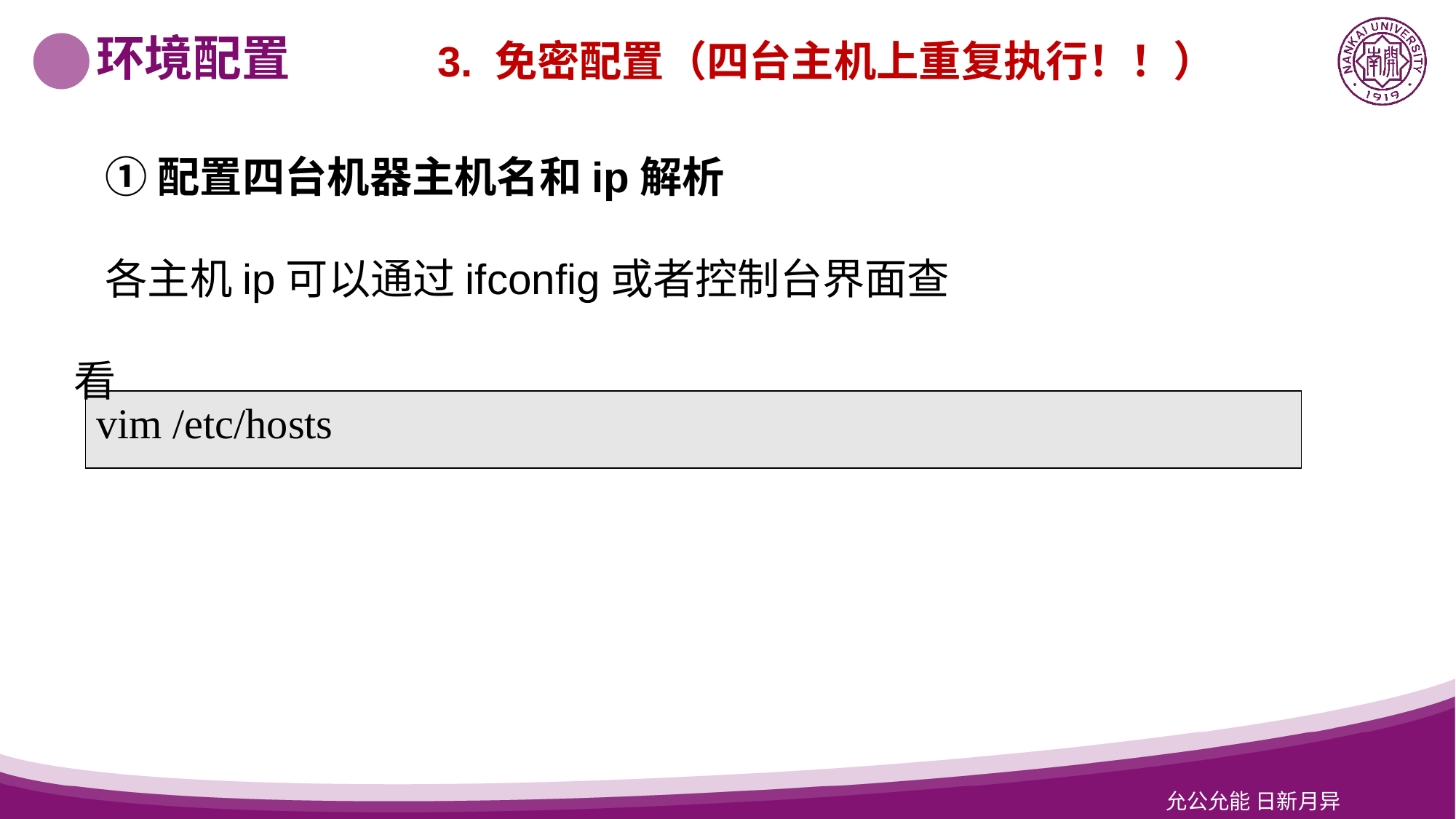

环境配置
3. 免密配置（四台主机上重复执行！！）

①配置四台机器主机名和ip解析
各主机ip可以通过ifconfig或者控制台界面查看

vim /etc/hosts